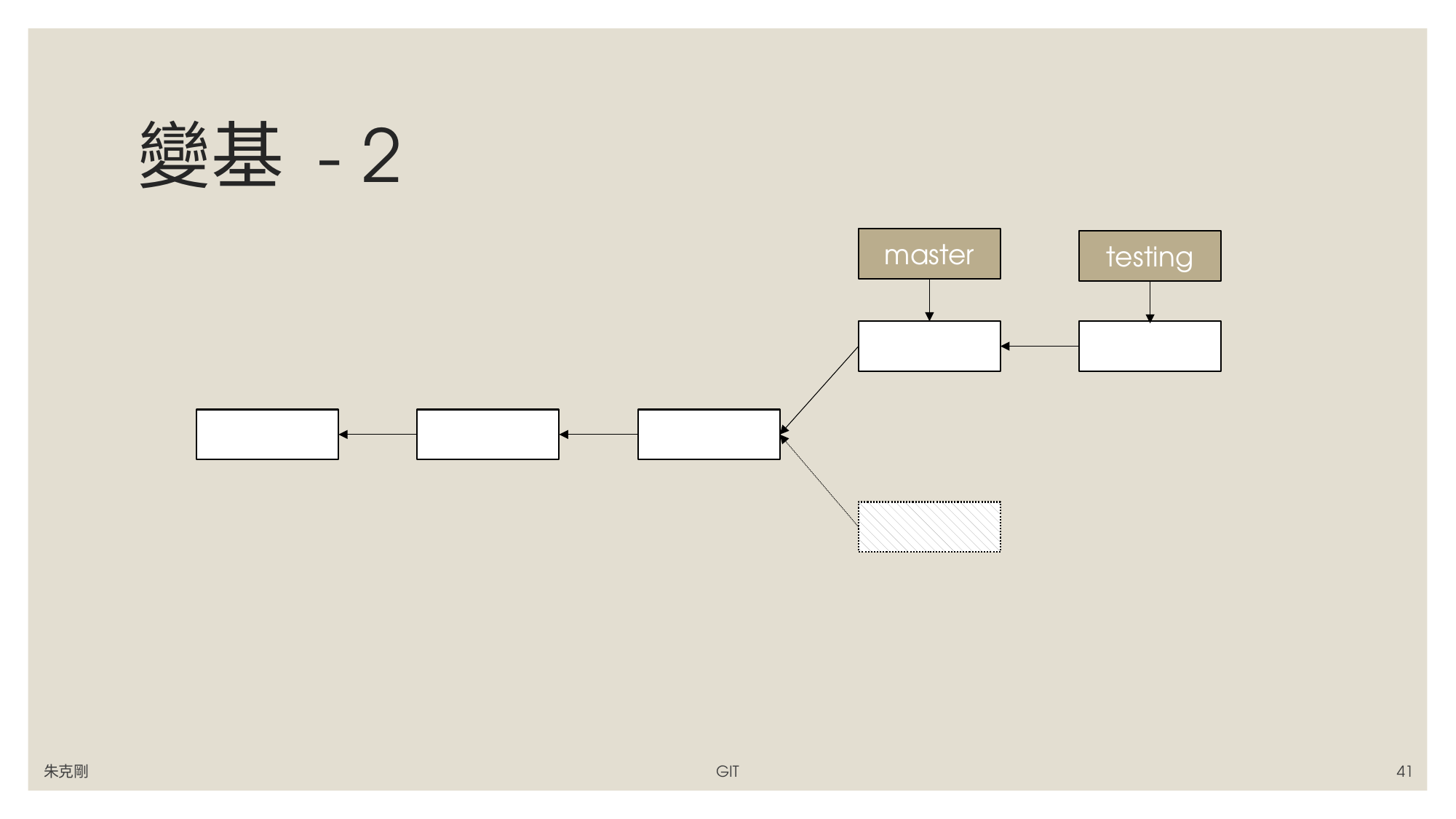

# 變基 - 2
master
testing

朱克剛
GIT
41